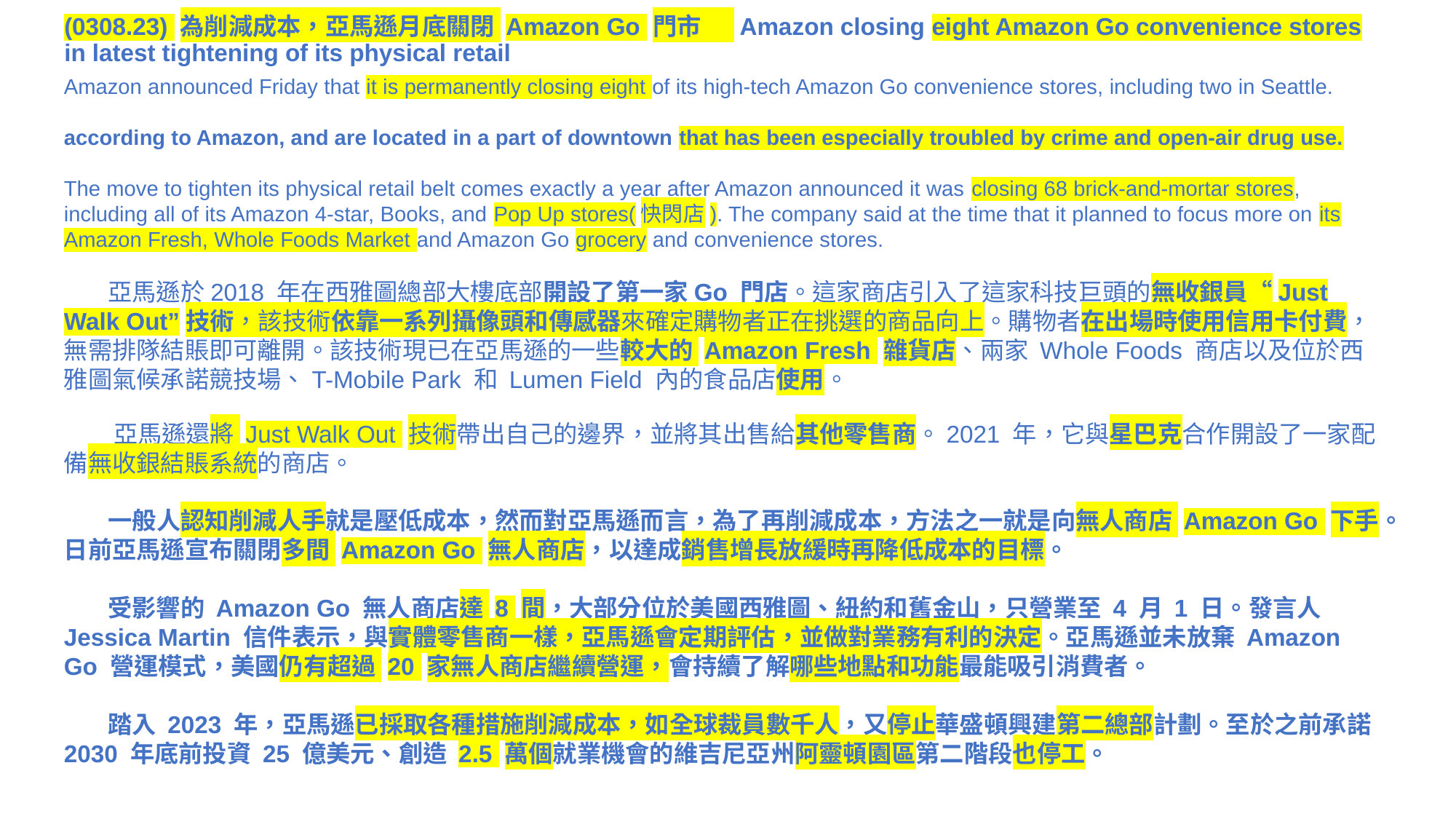

# (0308.23) 為削減成本，亞馬遜月底關閉 Amazon Go 門市      Amazon closing eight Amazon Go convenience stores in latest tightening of its physical retail
Amazon announced Friday that it is permanently closing eight of its high-tech Amazon Go convenience stores, including two in Seattle.

according to Amazon, and are located in a part of downtown that has been especially troubled by crime and open-air drug use.

The move to tighten its physical retail belt comes exactly a year after Amazon announced it was closing 68 brick-and-mortar stores, including all of its Amazon 4-star, Books, and Pop Up stores(快閃店). The company said at the time that it planned to focus more on its Amazon Fresh, Whole Foods Market and Amazon Go grocery and convenience stores.

       亞馬遜於2018 年在西雅圖總部大樓底部開設了第一家Go 門店。這家商店引入了這家科技巨頭的無收銀員“Just Walk Out”技術，該技術依靠一系列攝像頭和傳感器來確定購物者正在挑選的商品向上。購物者在出場時使用信用卡付費，無需排隊結賬即可離開。該技術現已在亞馬遜的一些較大的 Amazon Fresh 雜貨店、兩家 Whole Foods 商店以及位於西雅圖氣候承諾競技場、T-Mobile Park 和 Lumen Field 內的食品店使用。

        亞馬遜還將 Just Walk Out 技術帶出自己的邊界，並將其出售給其他零售商。2021 年，它與星巴克合作開設了一家配備無收銀結賬系統的商店。

       一般人認知削減人手就是壓低成本，然而對亞馬遜而言，為了再削減成本，方法之一就是向無人商店 Amazon Go 下手。日前亞馬遜宣布關閉多間 Amazon Go 無人商店，以達成銷售增長放緩時再降低成本的目標。

       受影響的 Amazon Go 無人商店達 8 間，大部分位於美國西雅圖、紐約和舊金山，只營業至 4 月 1 日。發言人 Jessica Martin 信件表示，與實體零售商一樣，亞馬遜會定期評估，並做對業務有利的決定。亞馬遜並未放棄 Amazon Go 營運模式，美國仍有超過 20 家無人商店繼續營運，會持續了解哪些地點和功能最能吸引消費者。

       踏入 2023 年，亞馬遜已採取各種措施削減成本，如全球裁員數千人，又停止華盛頓興建第二總部計劃。至於之前承諾 2030 年底前投資 25 億美元、創造 2.5 萬個就業機會的維吉尼亞州阿靈頓園區第二階段也停工。